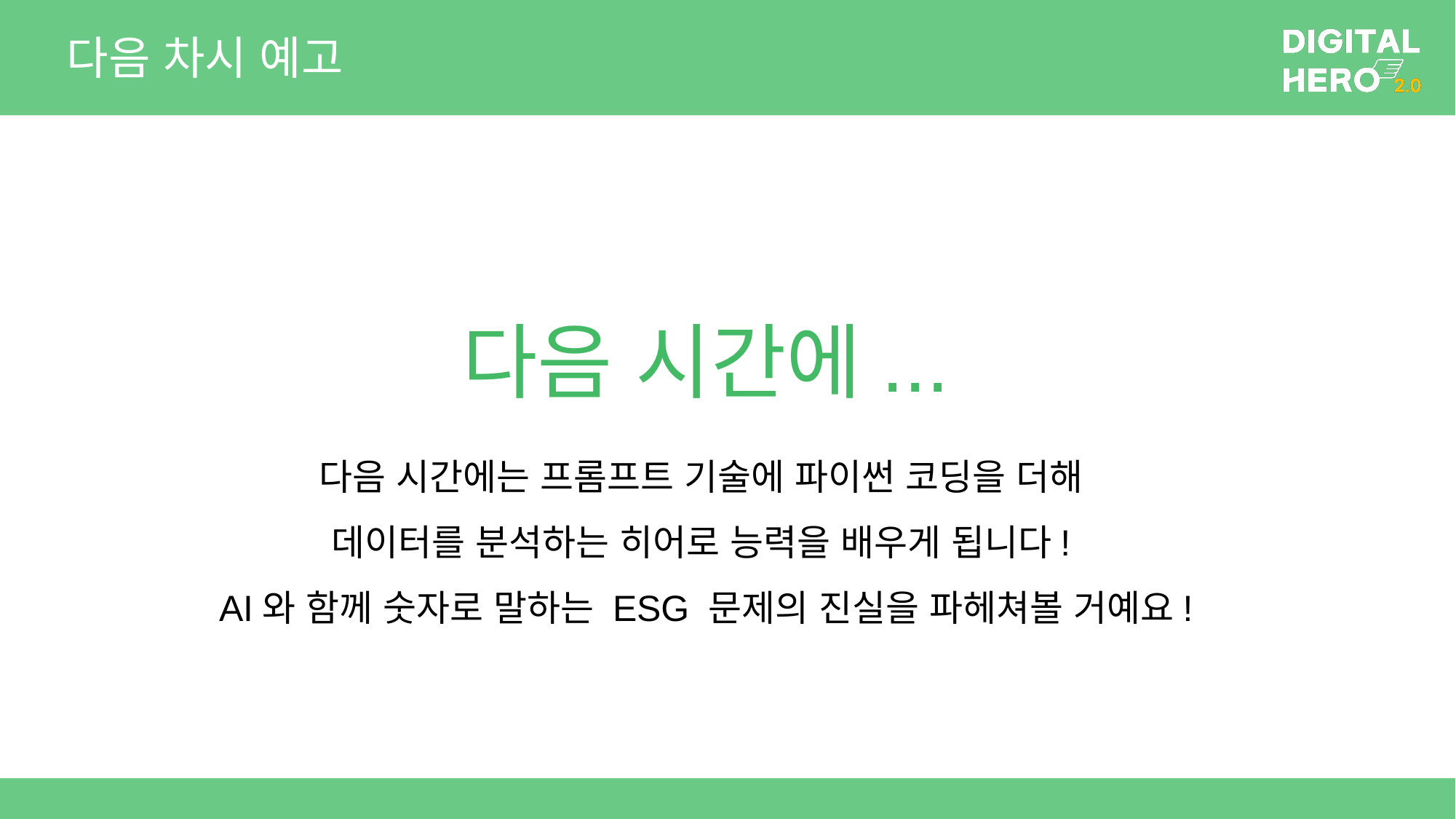

# 다음 차시 예고
다음 시간에...
다음 시간에는 프롬프트 기술에 파이썬 코딩을 더해
데이터를 분석하는 히어로 능력을 배우게 됩니다!
AI와 함께 숫자로 말하는 ESG 문제의 진실을 파헤쳐볼 거예요!